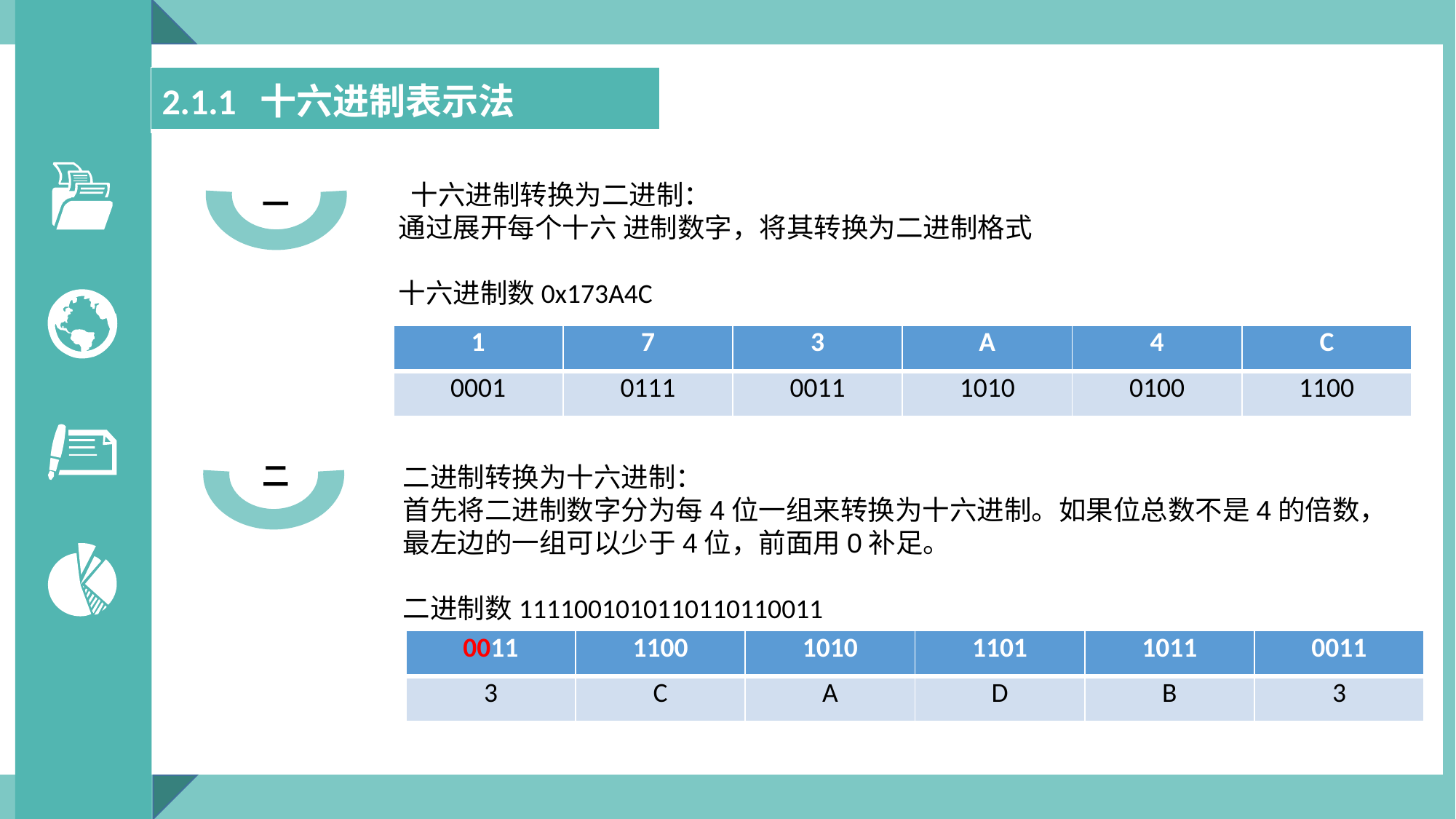

| 2.1.1 十六进制表示法 |
| --- |

 十六进制转换为二进制：
通过展开每个十六 进制数字，将其转换为二进制格式

十六进制数0x173A4C

一

| 1 | 7 | 3 | A | 4 | C |
| --- | --- | --- | --- | --- | --- |
| 0001 | 0111 | 0011 | 1010 | 0100 | 1100 |
二
二进制转换为十六进制：
首先将二进制数字分为每4位一组来转换为十六进制。如果位总数不是4的倍数，最左边的一组可以少于4位，前面用0补足。

二进制数1111001010110110110011

| 0011 | 1100 | 1010 | 1101 | 1011 | 0011 |
| --- | --- | --- | --- | --- | --- |
| 3 | C | A | D | B | 3 |